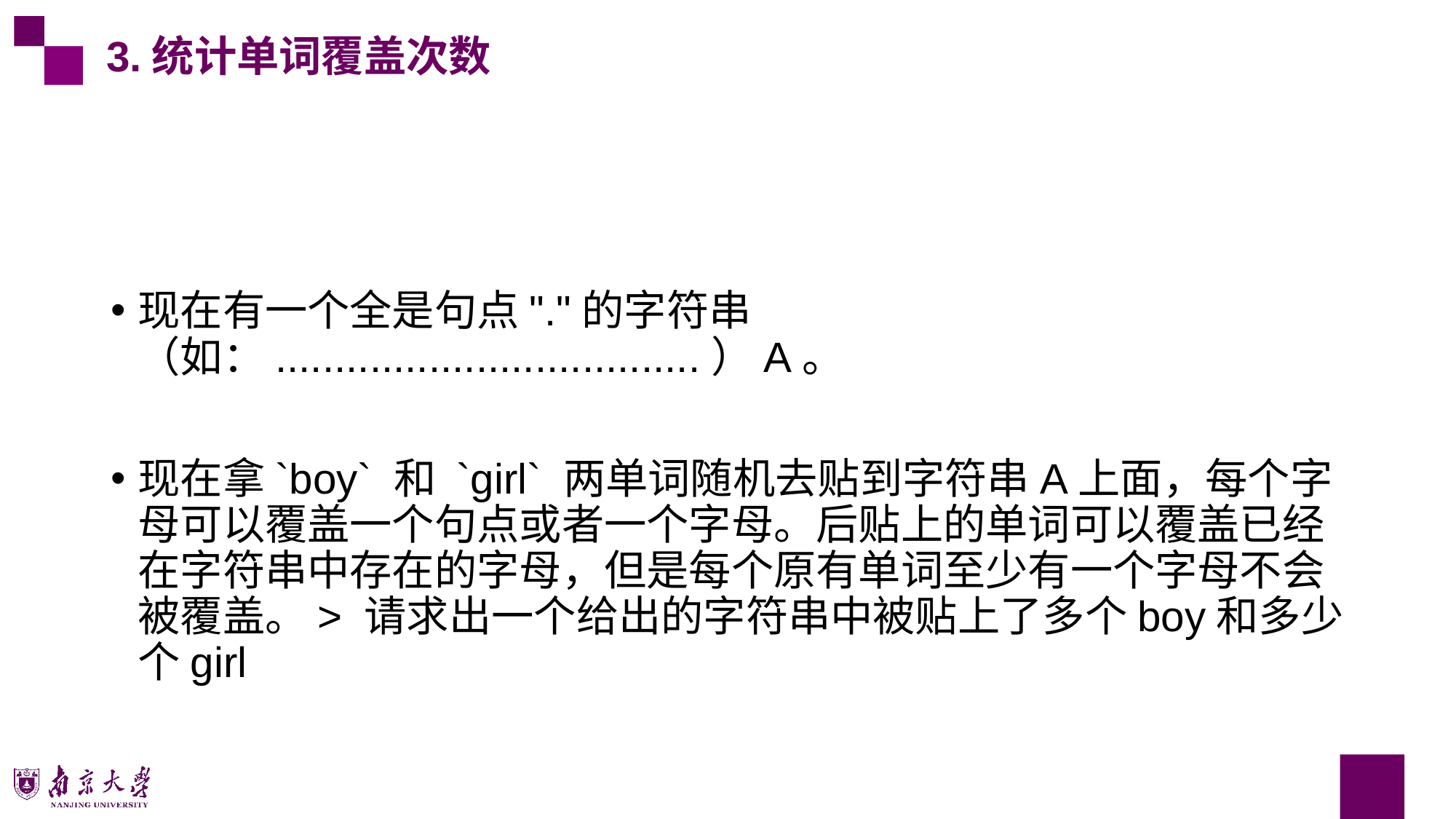

3.统计单词覆盖次数

现在有一个全是句点"."的字符串（如：....................................）A。

现在拿`boy` 和 `girl` 两单词随机去贴到字符串A上面，每个字母可以覆盖一个句点或者一个字母。后贴上的单词可以覆盖已经在字符串中存在的字母，但是每个原有单词至少有一个字母不会被覆盖。> 请求出一个给出的字符串中被贴上了多个boy和多少个girl
26